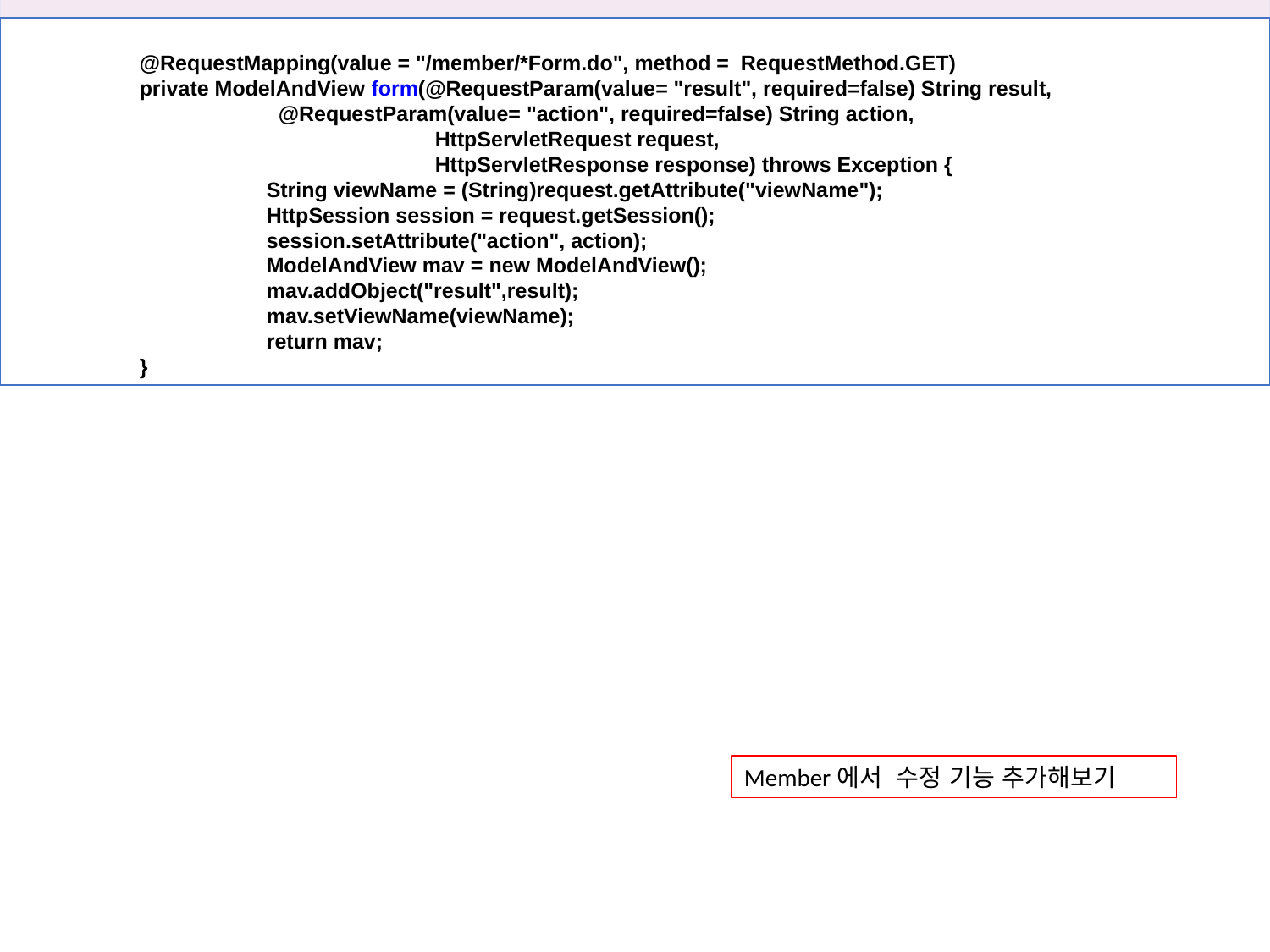

30장 스프링으로 답변형 게시판 만들기

	@RequestMapping(value = "/member/*Form.do", method =  RequestMethod.GET)
	private ModelAndView form(@RequestParam(value= "result", required=false) String result,
		  @RequestParam(value= "action", required=false) String action,
			       HttpServletRequest request,
			       HttpServletResponse response) throws Exception {
		String viewName = (String)request.getAttribute("viewName");
		HttpSession session = request.getSession();
		session.setAttribute("action", action);
		ModelAndView mav = new ModelAndView();
		mav.addObject("result",result);
		mav.setViewName(viewName);
		return mav;
	}
30.5 새 글 추가하기
Member에서  수정 기능 추가해보기